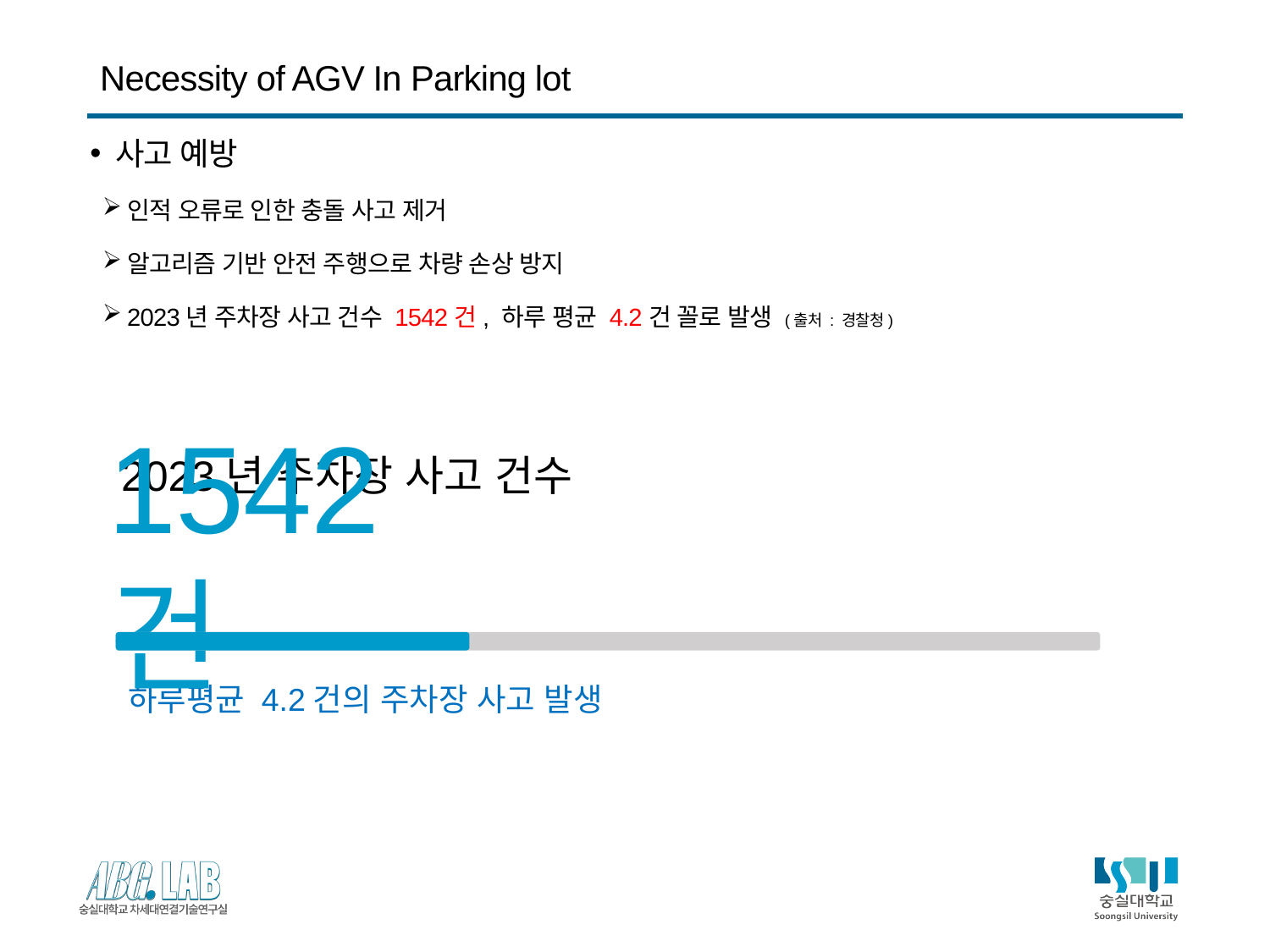

# Necessity of AGV In Parking lot
사고 예방
인적 오류로 인한 충돌 사고 제거
알고리즘 기반 안전 주행으로 차량 손상 방지
2023년 주차장 사고 건수 1542건, 하루 평균 4.2건 꼴로 발생 (출처 : 경찰청)
2023년 주차장 사고 건수
1542건

하루평균 4.2건의 주차장 사고 발생